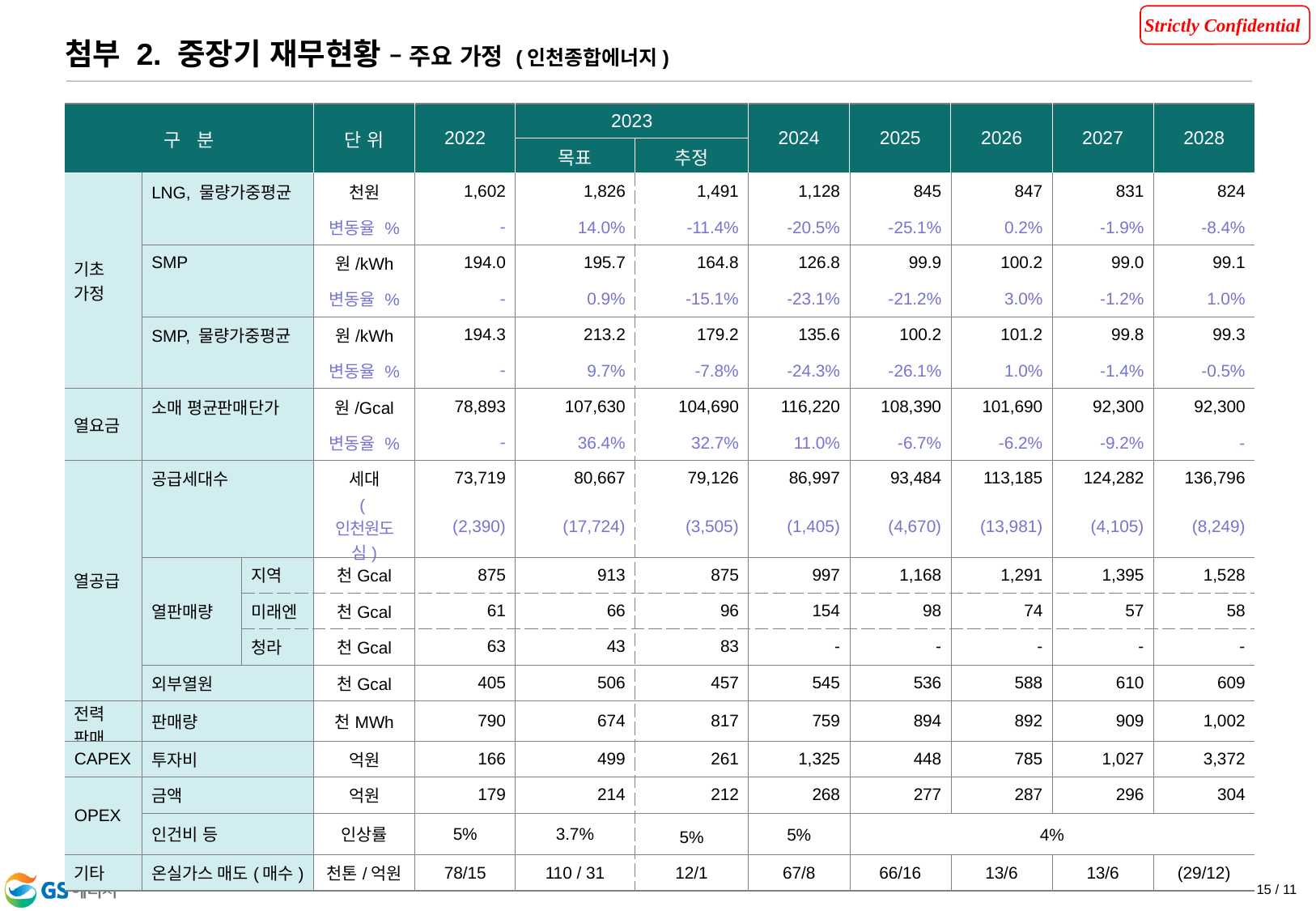

첨부 2. 중장기 재무현황 – 주요 가정 (인천종합에너지)
| 구   분 |  |  | 단 위 | 2022 | 2023 |  | 2024 | 2025 | 2026 | 2027 | 2028 |
| --- | --- | --- | --- | --- | --- | --- | --- | --- | --- | --- | --- |
|  |  |  |  |  | 목표 | 추정 |  |  |  |  |  |
| 기초 가정 | LNG, 물량가중평균 |  | 천원 | 1,602 | 1,826 | 1,491 | 1,128 | 845 | 847 | 831 | 824 |
|  |  |  | 변동율 % | - | 14.0% | -11.4% | -20.5% | -25.1% | 0.2% | -1.9% | -8.4% |
|  | SMP |  | 원/kWh | 194.0 | 195.7 | 164.8 | 126.8 | 99.9 | 100.2 | 99.0 | 99.1 |
|  |  |  | 변동율 % | - | 0.9% | -15.1% | -23.1% | -21.2% | 3.0% | -1.2% | 1.0% |
|  | SMP, 물량가중평균 |  | 원/kWh | 194.3 | 213.2 | 179.2 | 135.6 | 100.2 | 101.2 | 99.8 | 99.3 |
|  |  |  | 변동율 % | - | 9.7% | -7.8% | -24.3% | -26.1% | 1.0% | -1.4% | -0.5% |
| 열요금 | 소매 평균판매단가 |  | 원/Gcal | 78,893 | 107,630 | 104,690 | 116,220 | 108,390 | 101,690 | 92,300 | 92,300 |
|  |  |  | 변동율 % | - | 36.4% | 32.7% | 11.0% | -6.7% | -6.2% | -9.2% | - |
| 열공급 | 공급세대수 |  | 세대 | 73,719 | 80,667 | 79,126 | 86,997 | 93,484 | 113,185 | 124,282 | 136,796 |
|  |  |  | (인천원도심) | (2,390) | (17,724) | (3,505) | (1,405) | (4,670) | (13,981) | (4,105) | (8,249) |
|  | 열판매량 | 지역 | 천Gcal | 875 | 913 | 875 | 997 | 1,168 | 1,291 | 1,395 | 1,528 |
|  |  | 미래엔 | 천Gcal | 61 | 66 | 96 | 154 | 98 | 74 | 57 | 58 |
|  |  | 청라 | 천Gcal | 63 | 43 | 83 | - | - | - | - | - |
|  | 외부열원 |  | 천Gcal | 405 | 506 | 457 | 545 | 536 | 588 | 610 | 609 |
| 전력 판매 | 판매량 |  | 천MWh | 790 | 674 | 817 | 759 | 894 | 892 | 909 | 1,002 |
| CAPEX | 투자비 |  | 억원 | 166 | 499 | 261 | 1,325 | 448 | 785 | 1,027 | 3,372 |
| OPEX | 금액 |  | 억원 | 179 | 214 | 212 | 268 | 277 | 287 | 296 | 304 |
|  | 인건비 등 |  | 인상률 | 5% | 3.7% | 5% | 5% | 4% |  |  |  |
| 기타 | 온실가스 매도(매수) |  | 천톤/억원 | 78/15 | 110 / 31 | 12/1 | 67/8 | 66/16 | 13/6 | 13/6 | (29/12) |